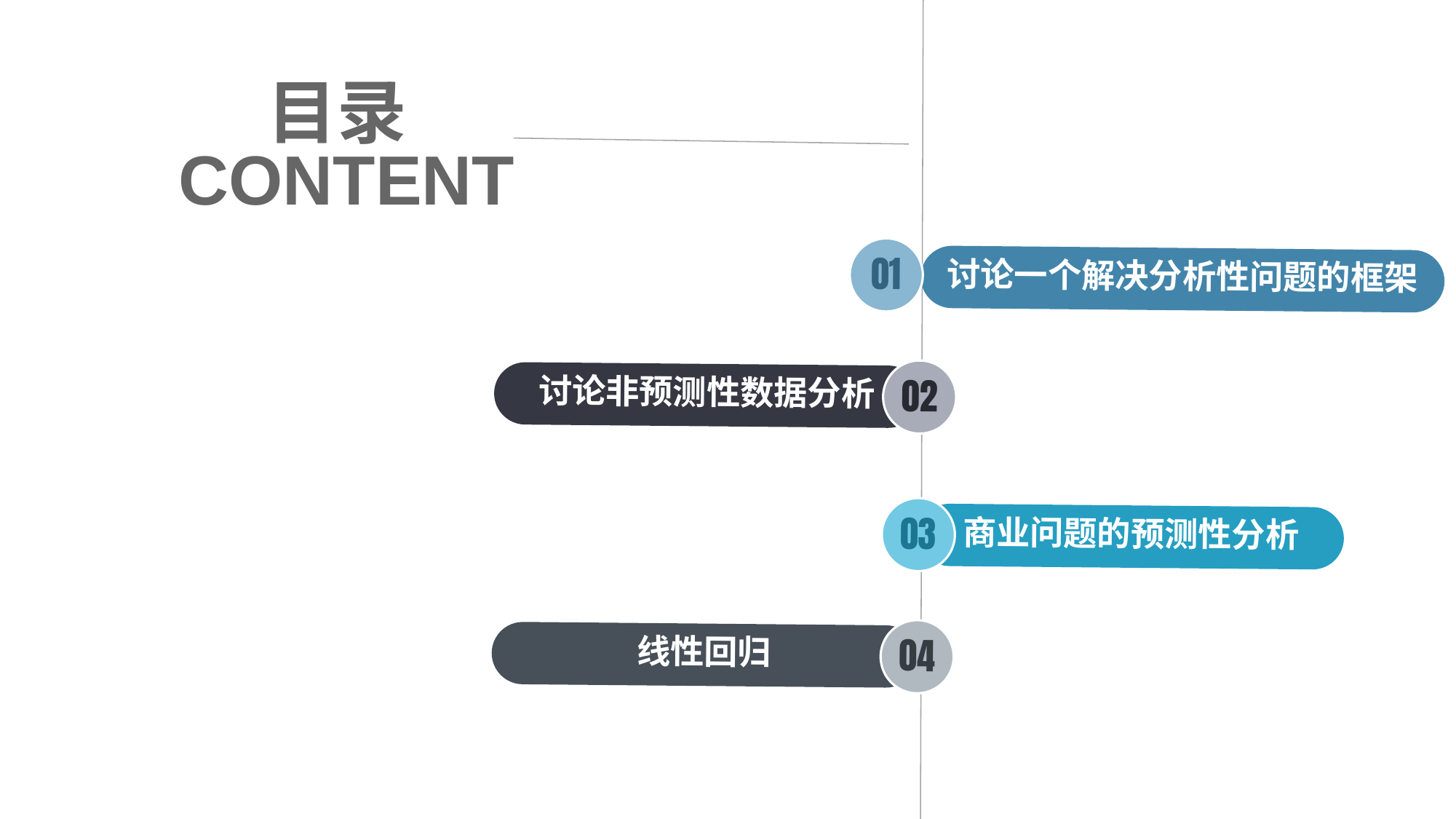

讨论一个解决分析性问题的框架
01
目录
CONTENT
02
商业问题的预测性分析
讨论非预测性数据分析
03
04
线性回归